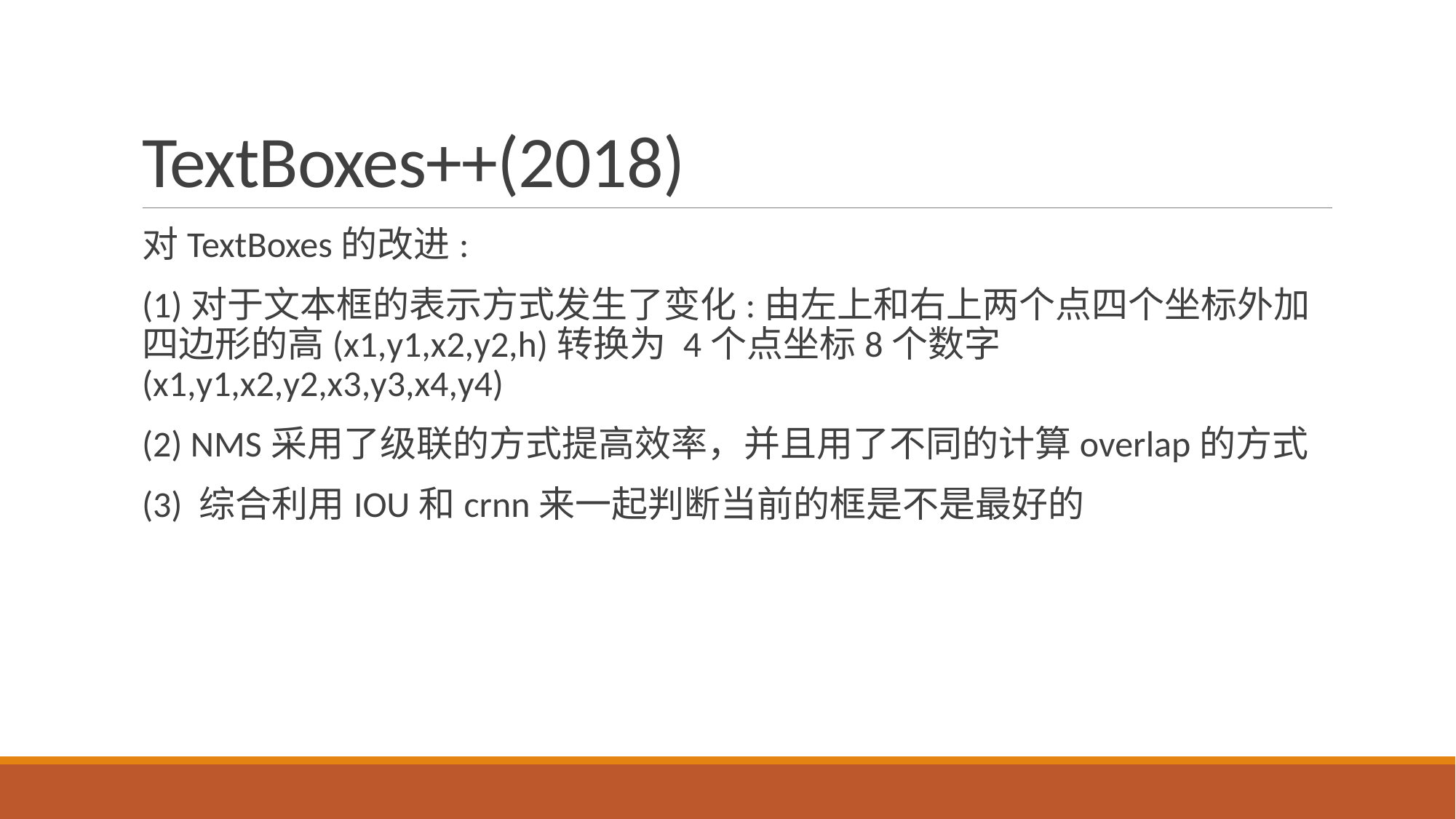

# TextBoxes++(2018)
对TextBoxes的改进:
(1)对于文本框的表示方式发生了变化:由左上和右上两个点四个坐标外加四边形的高(x1,y1,x2,y2,h)转换为 4个点坐标8个数字(x1,y1,x2,y2,x3,y3,x4,y4)
(2) NMS采用了级联的方式提高效率，并且用了不同的计算overlap的方式
(3) 综合利用IOU和crnn来一起判断当前的框是不是最好的